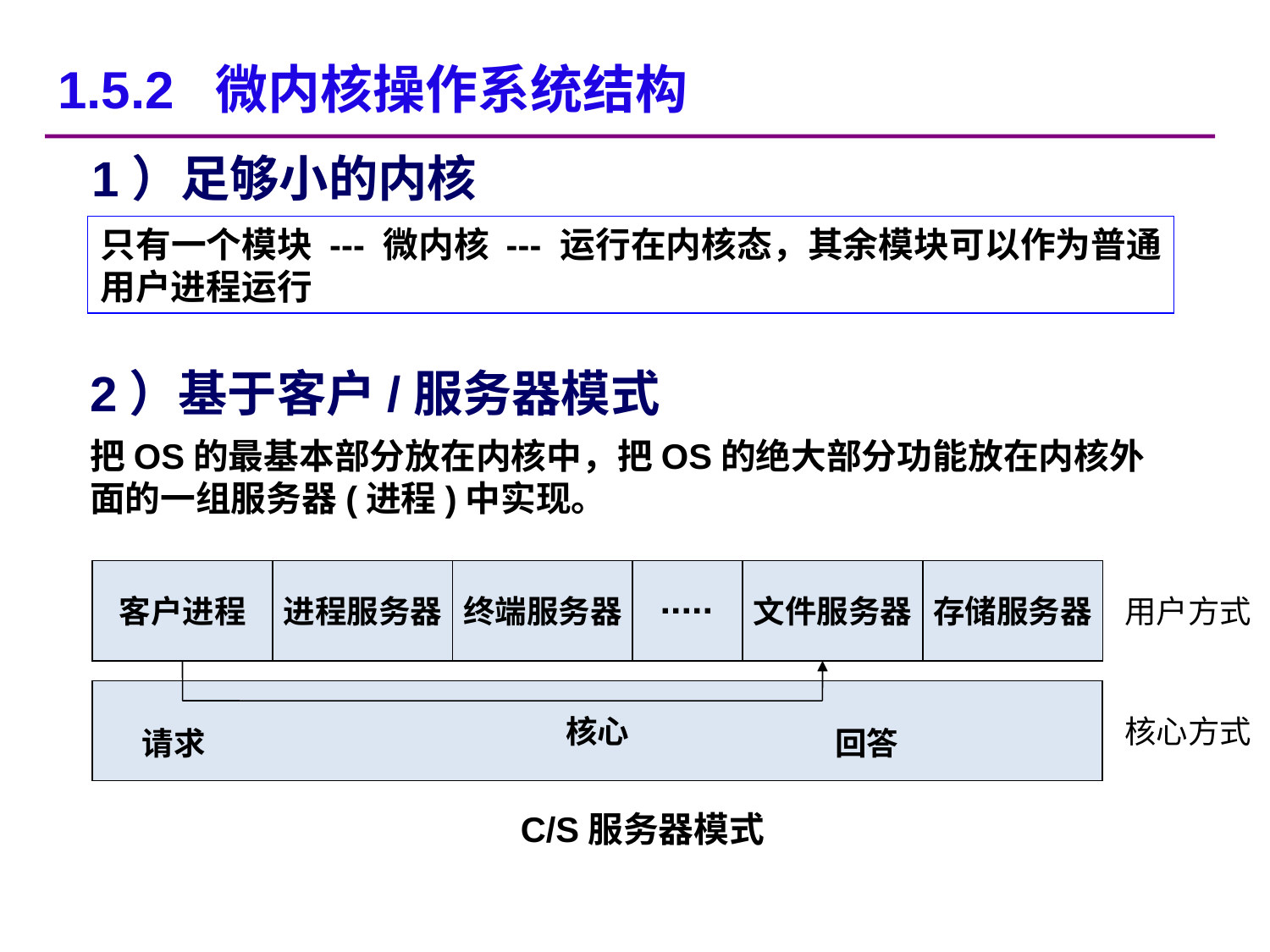

1.5.2  微内核操作系统结构

1）足够小的内核
只有一个模块 --- 微内核 --- 运行在内核态，其余模块可以作为普通用户进程运行
2）基于客户/服务器模式
把OS的最基本部分放在内核中，把OS的绝大部分功能放在内核外面的一组服务器(进程)中实现。
客户进程
进程服务器
终端服务器

文件服务器
存储服务器
用户方式

核心

核心方式
回答
请求
C/S服务器模式
102